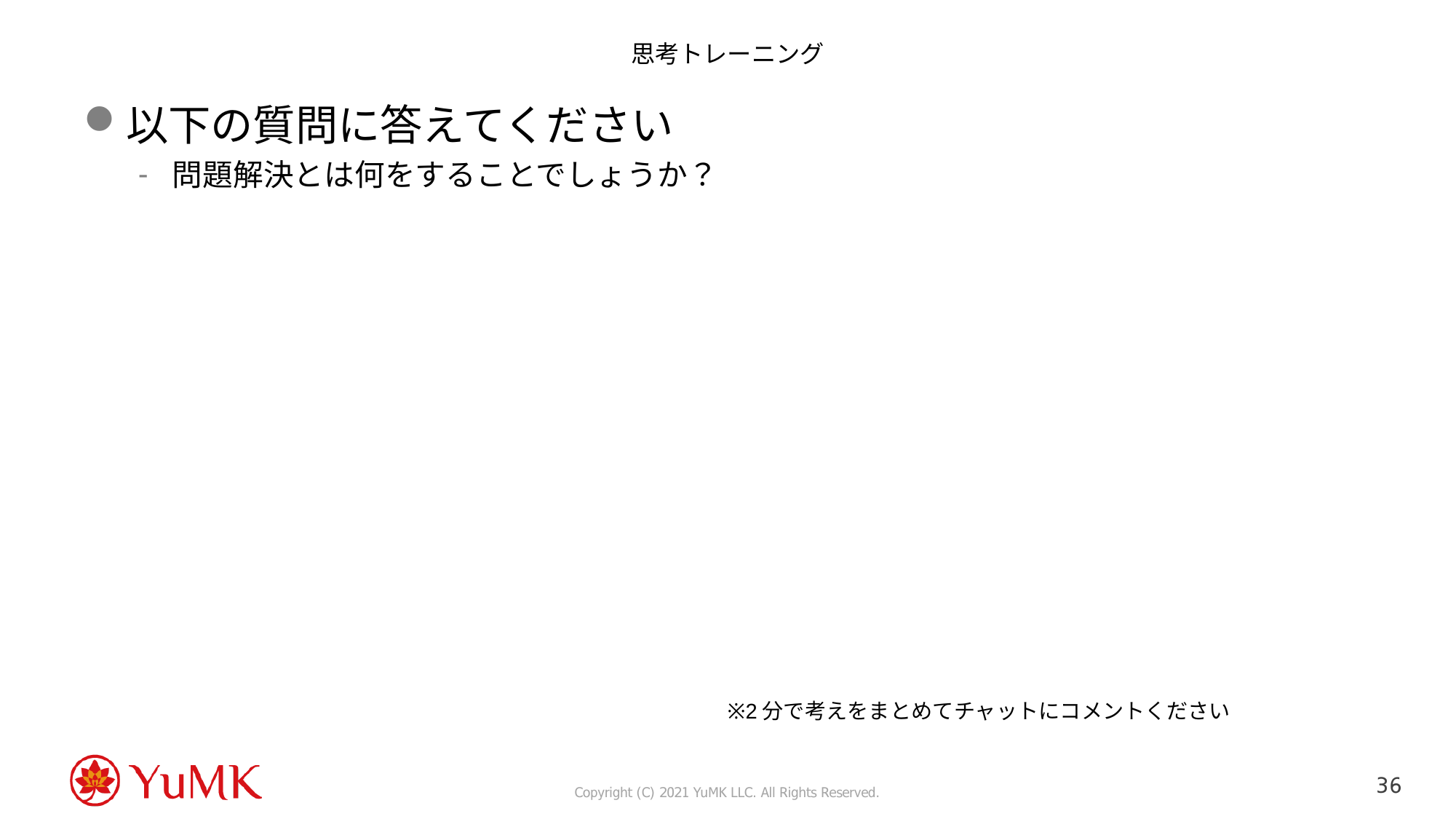

# 思考トレーニング
以下の質問に答えてください
問題解決とは何をすることでしょうか？

※2分で考えをまとめてチャットにコメントください
36